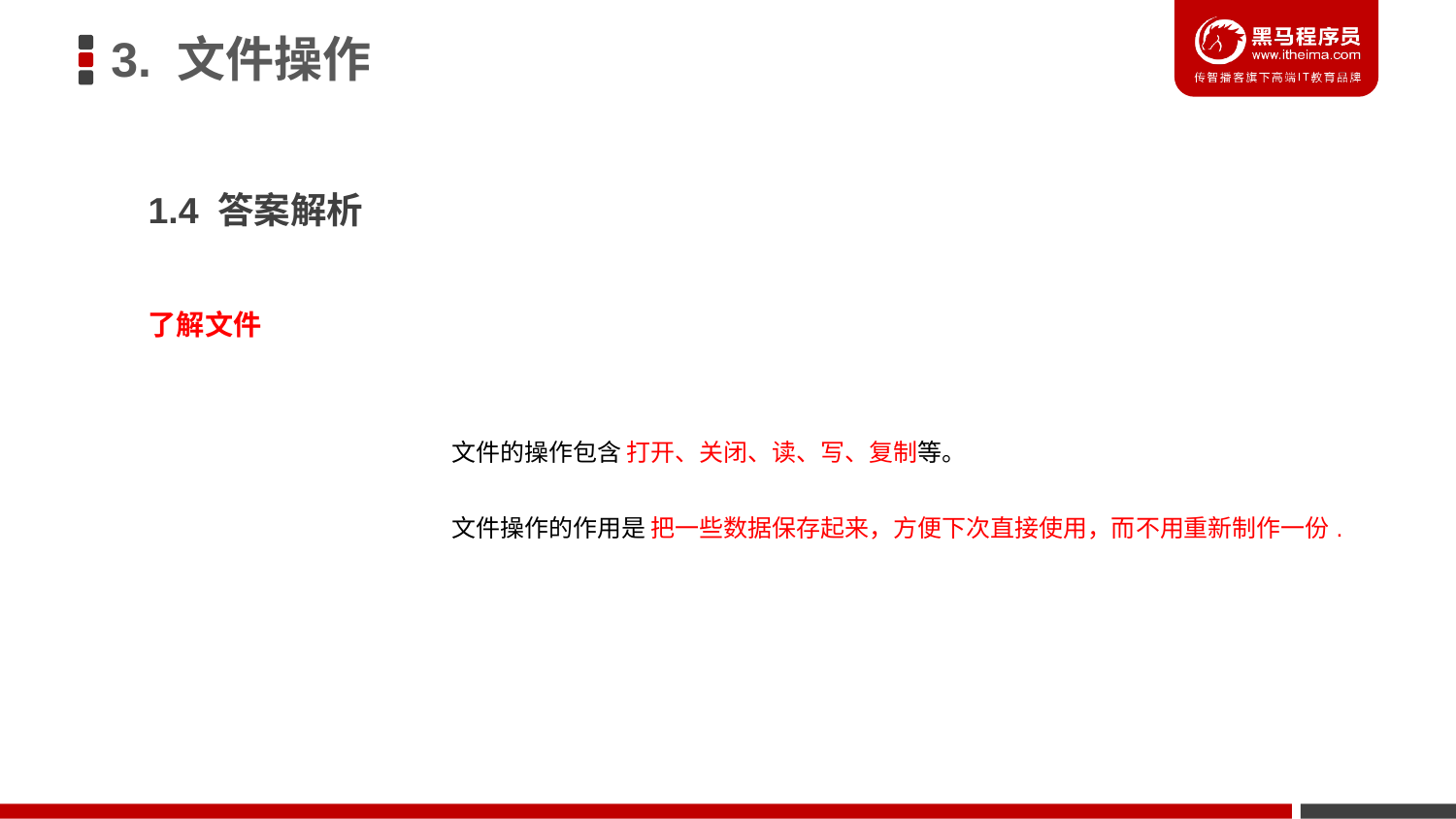

3. 文件操作
1.4 答案解析
了解文件
	文件的操作包含 打开、关闭、读、写、复制等。

	文件操作的作用是 把一些数据保存起来，方便下次直接使用，而不用重新制作一份.